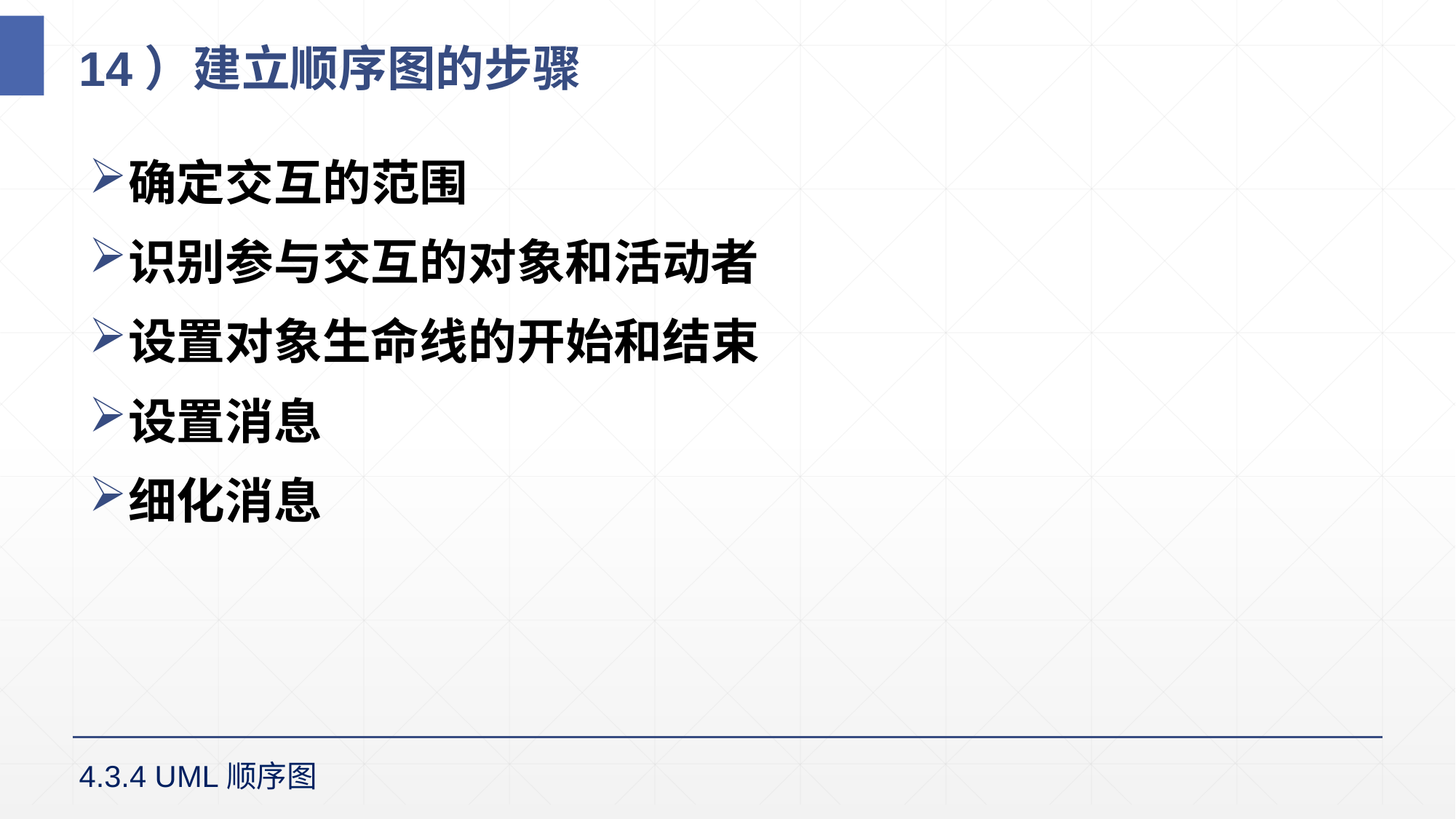

# 14）建立顺序图的步骤
确定交互的范围
识别参与交互的对象和活动者
设置对象生命线的开始和结束
设置消息
细化消息
4.3.4 UML顺序图